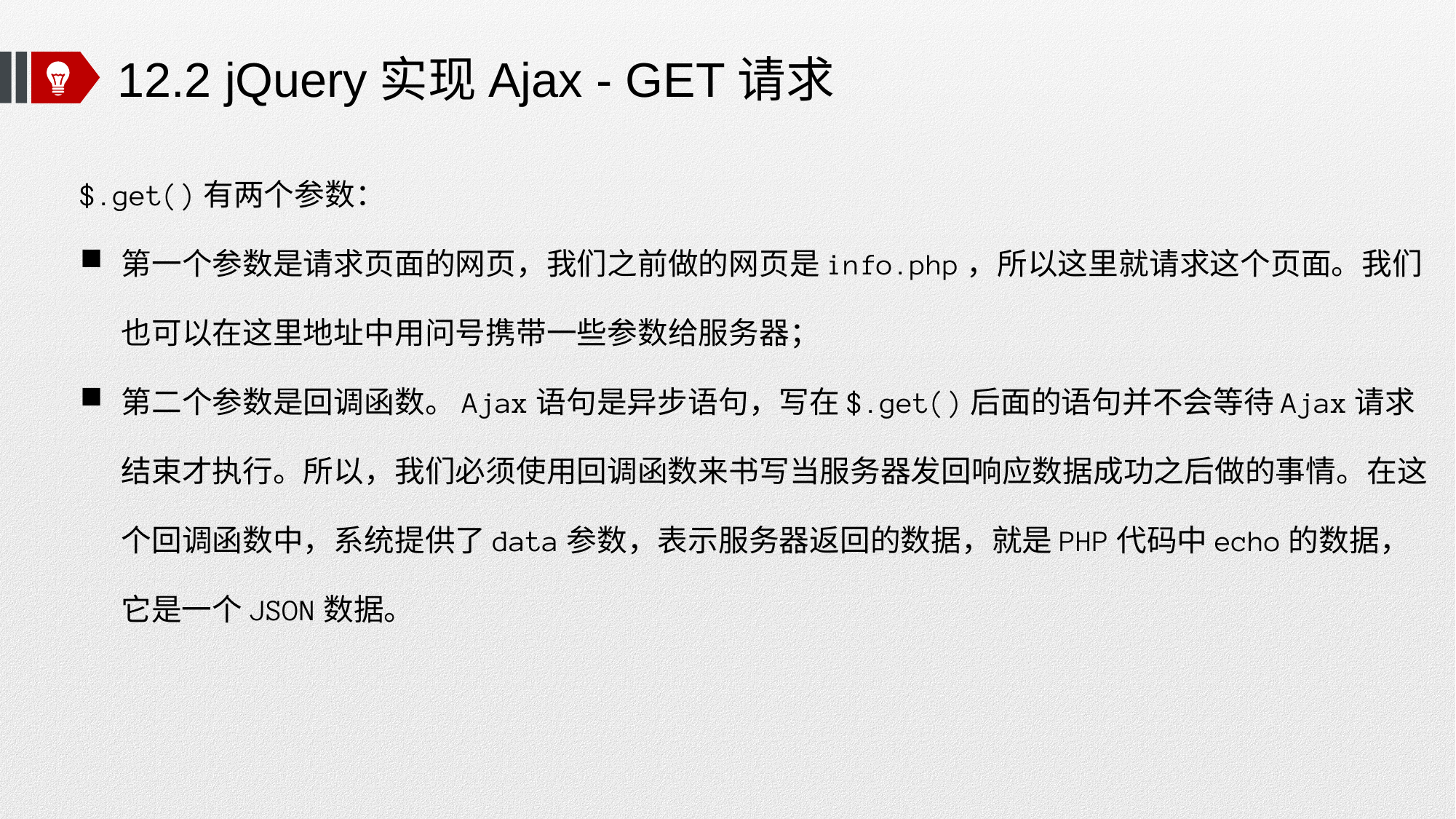

# 12.2 jQuery实现Ajax - GET请求

$.get()有两个参数：
第一个参数是请求页面的网页，我们之前做的网页是info.php，所以这里就请求这个页面。我们也可以在这里地址中用问号携带一些参数给服务器；
第二个参数是回调函数。Ajax语句是异步语句，写在$.get()后面的语句并不会等待Ajax请求结束才执行。所以，我们必须使用回调函数来书写当服务器发回响应数据成功之后做的事情。在这个回调函数中，系统提供了data参数，表示服务器返回的数据，就是PHP代码中echo的数据，它是一个JSON数据。